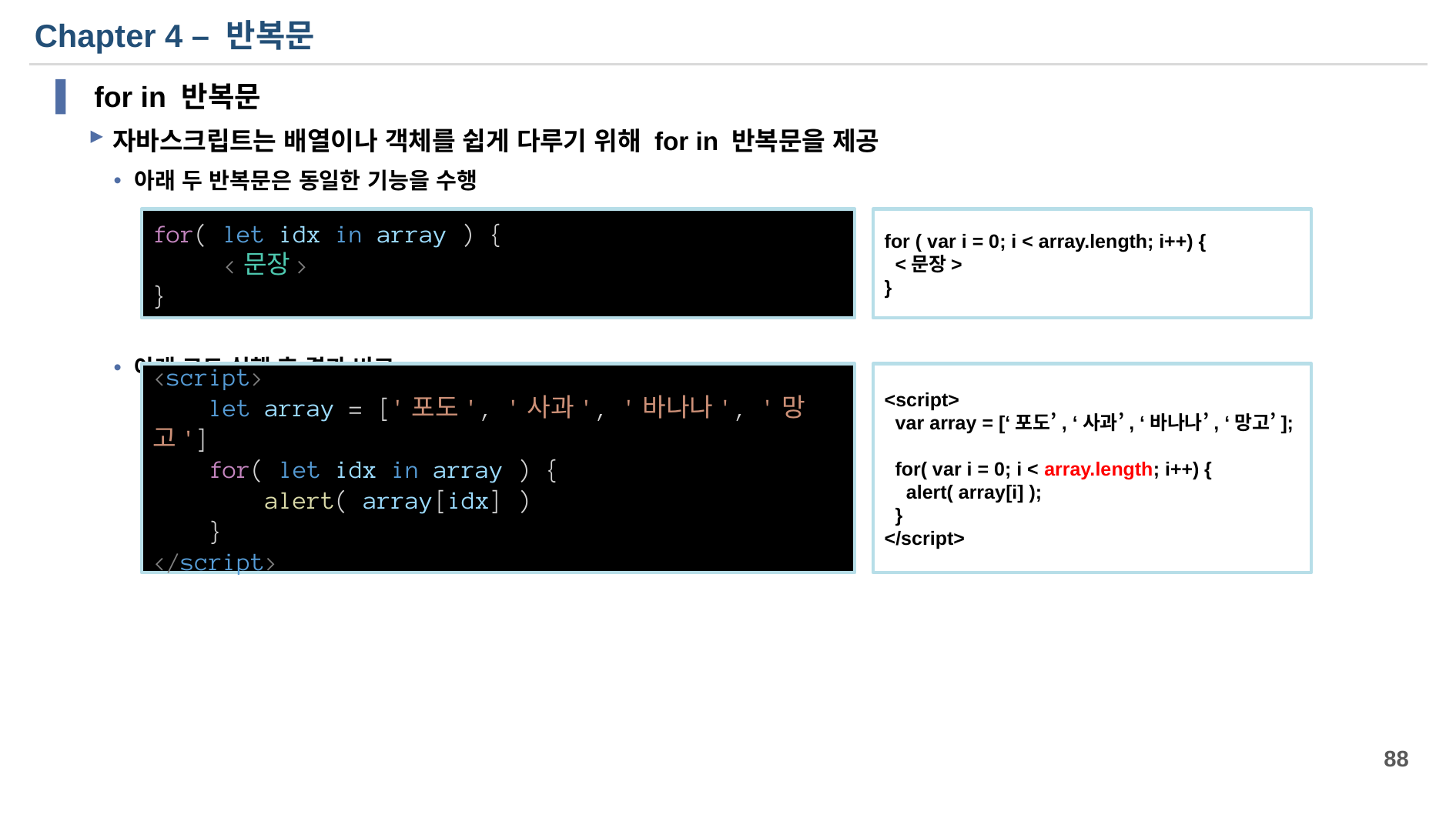

# Chapter 4 – 반복문
 for in 반복문
자바스크립트는 배열이나 객체를 쉽게 다루기 위해 for in 반복문을 제공
아래 두 반복문은 동일한 기능을 수행

아래 코드 실행 후 결과 비교

for( let idx in array ) {
     <문장>
}
for ( var i = 0; i < array.length; i++) {
  <문장>
}
<script>
    let array = ['포도', '사과', '바나나', '망고']
    for( let idx in array ) {
        alert( array[idx] )
    }
</script>
<script>
  var array = [‘포도’, ‘사과’, ‘바나나’, ‘망고’];

  for( var i = 0; i < array.length; i++) {
    alert( array[i] );
  }
</script>
88